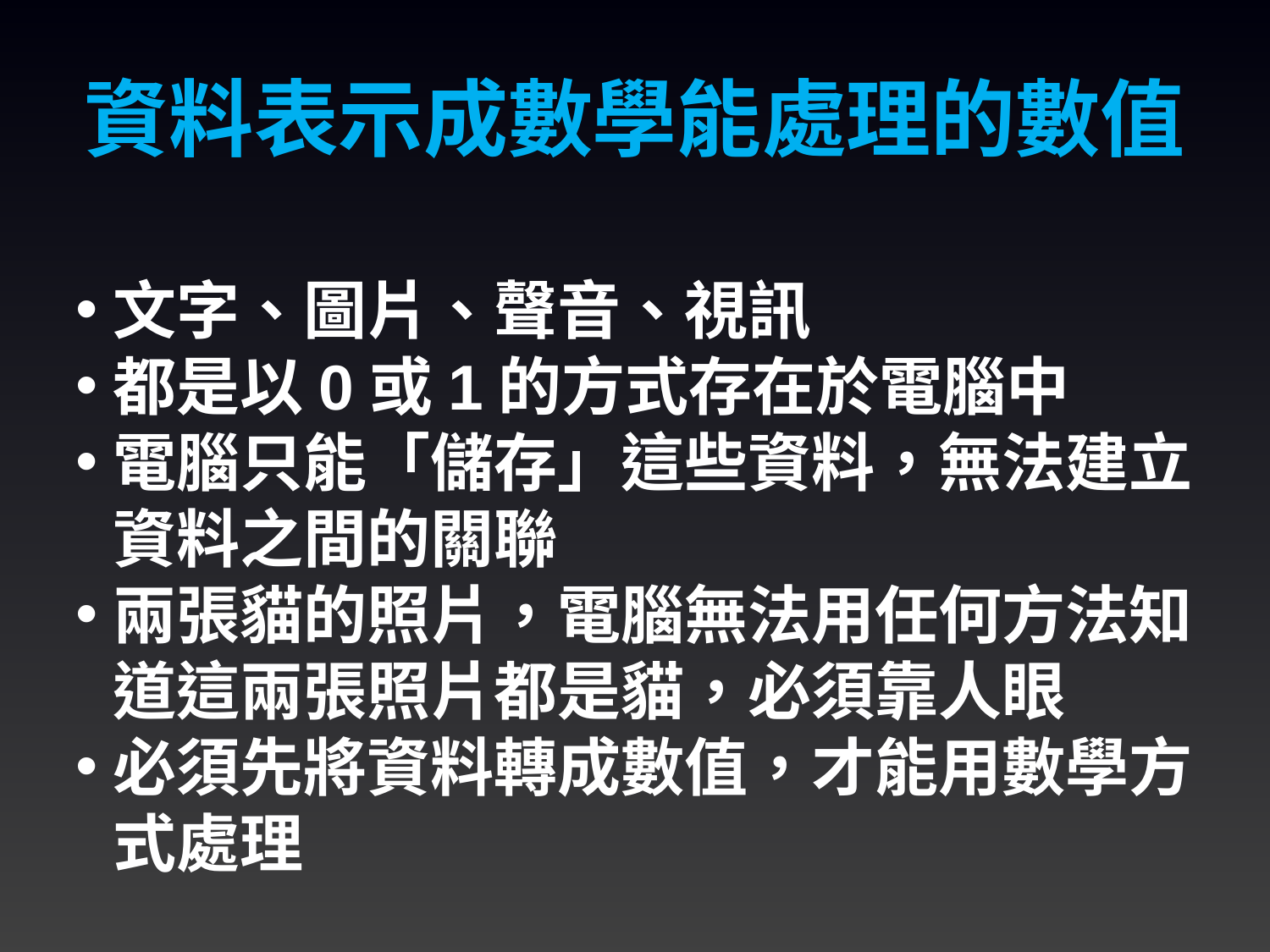

資料表示成數學能處理的數值
文字、圖片、聲音、視訊
都是以0或1的方式存在於電腦中
電腦只能「儲存」這些資料，無法建立資料之間的關聯
兩張貓的照片，電腦無法用任何方法知道這兩張照片都是貓，必須靠人眼
必須先將資料轉成數值，才能用數學方式處理